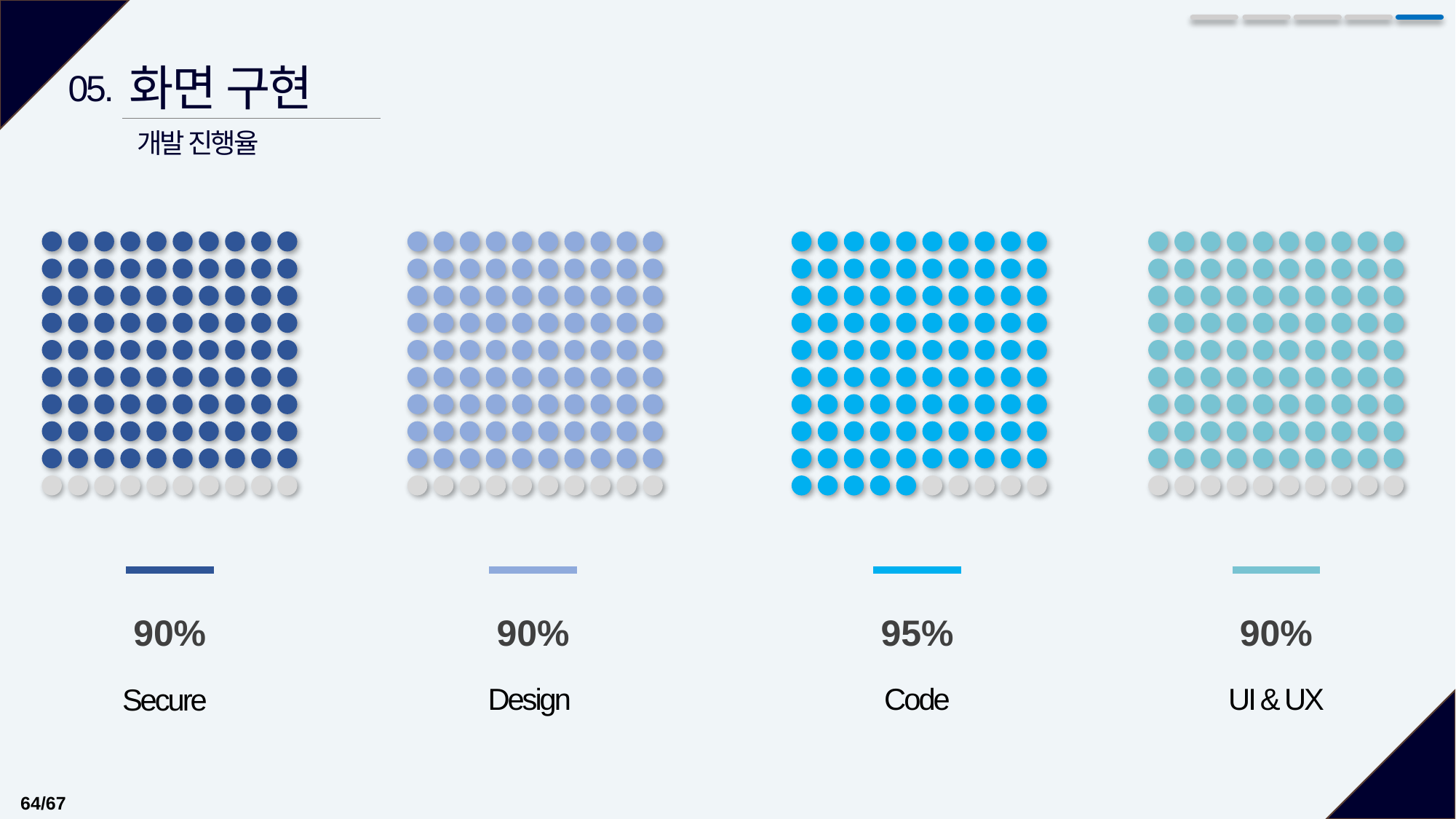

화면 구현
05.
개발 진행율

90%
90%
95%
90%
Design
Code
UI & UX
Secure